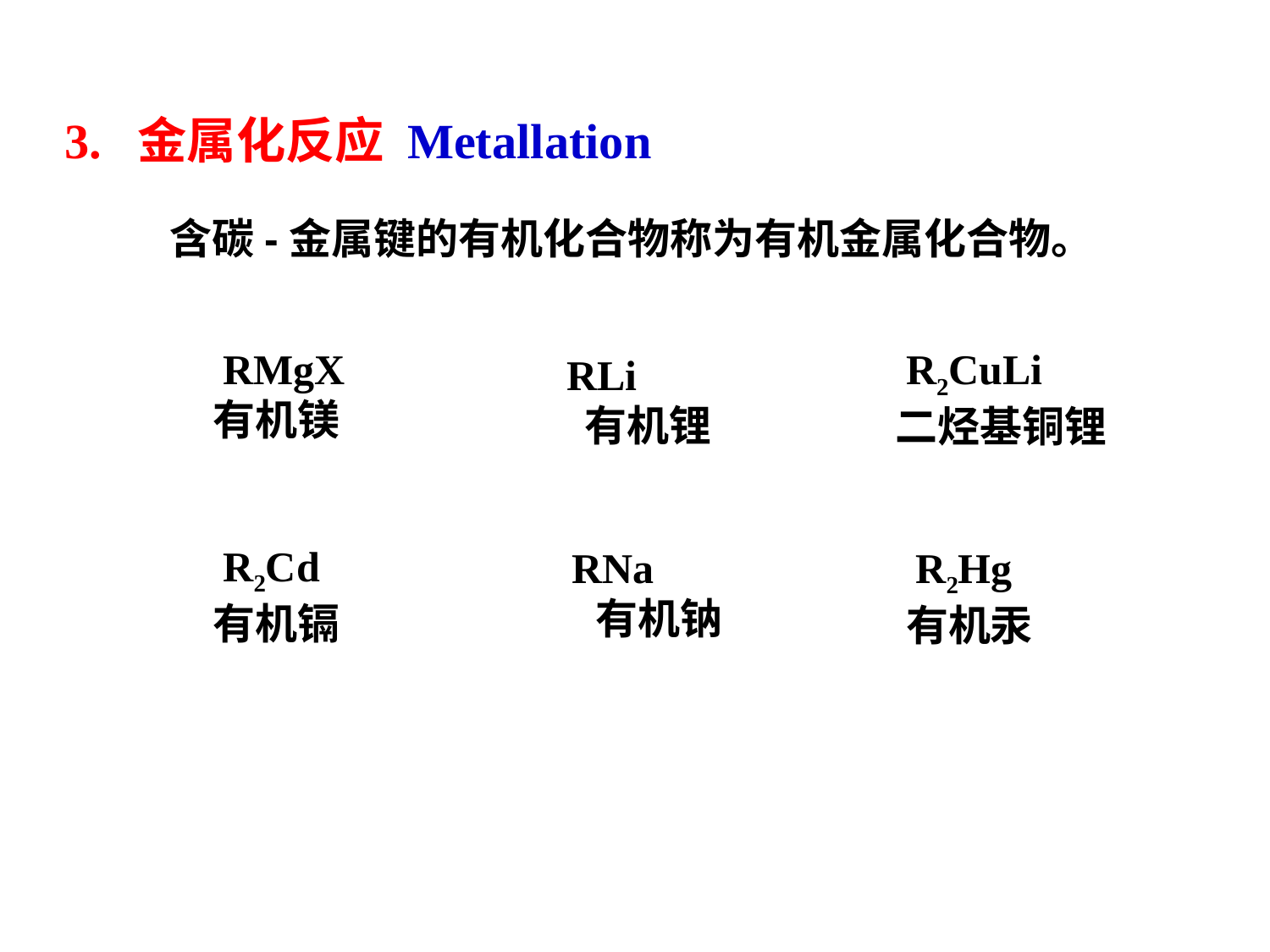

3.  金属化反应 Metallation
含碳-金属键的有机化合物称为有机金属化合物。
 RMgX
有机镁
 R2CuLi
二烃基铜锂
RLi
  有机锂
 R2Cd
有机镉
RNa
  有机钠
R2Hg
有机汞